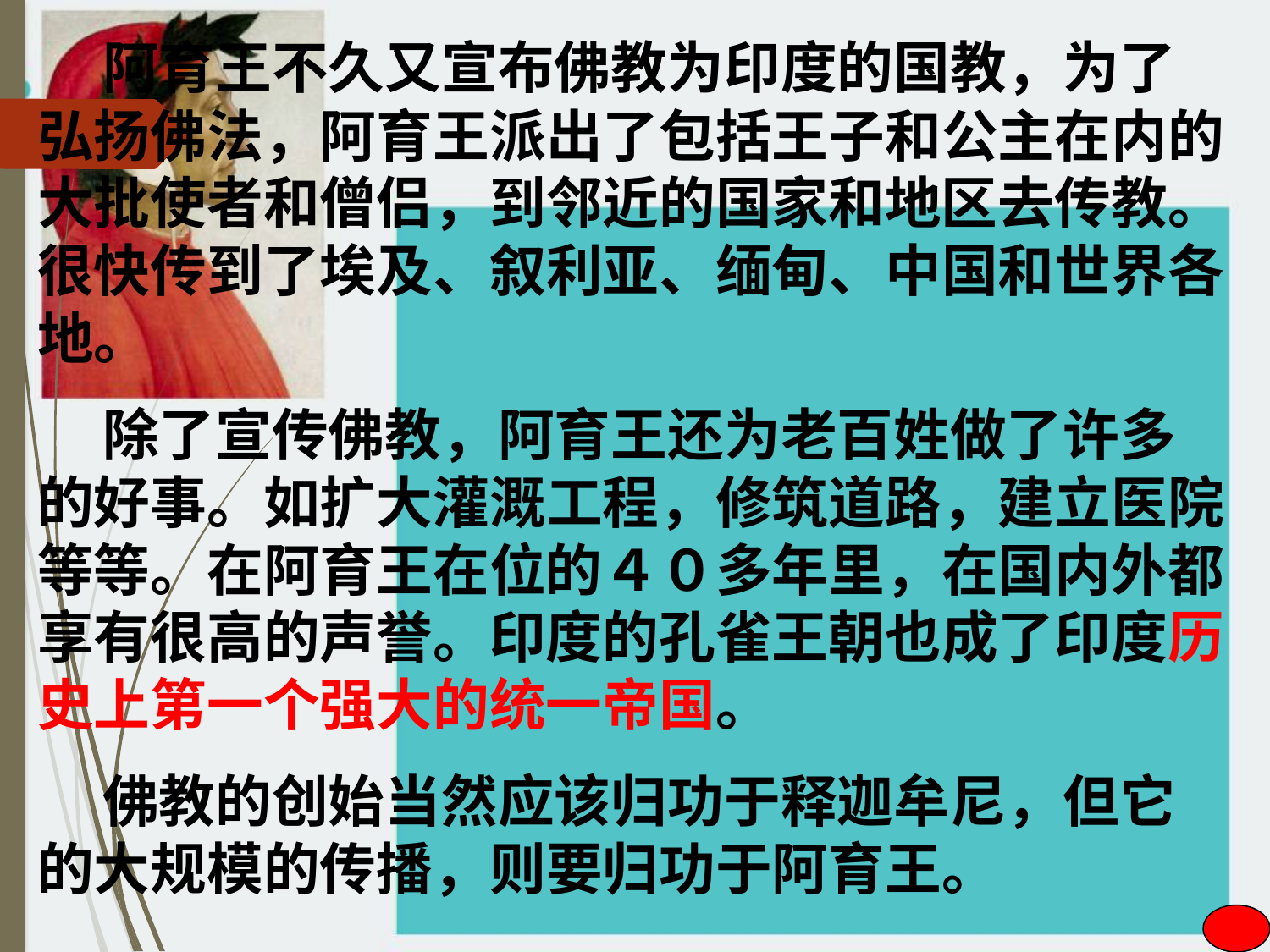

阿育王不久又宣布佛教为印度的国教，为了弘扬佛法，阿育王派出了包括王子和公主在内的大批使者和僧侣，到邻近的国家和地区去传教。很快传到了埃及、叙利亚、缅甸、中国和世界各地。
    除了宣传佛教，阿育王还为老百姓做了许多的好事。如扩大灌溉工程，修筑道路，建立医院等等。在阿育王在位的４０多年里，在国内外都享有很高的声誉。印度的孔雀王朝也成了印度历史上第一个强大的统一帝国。
    佛教的创始当然应该归功于释迦牟尼，但它的大规模的传播，则要归功于阿育王。